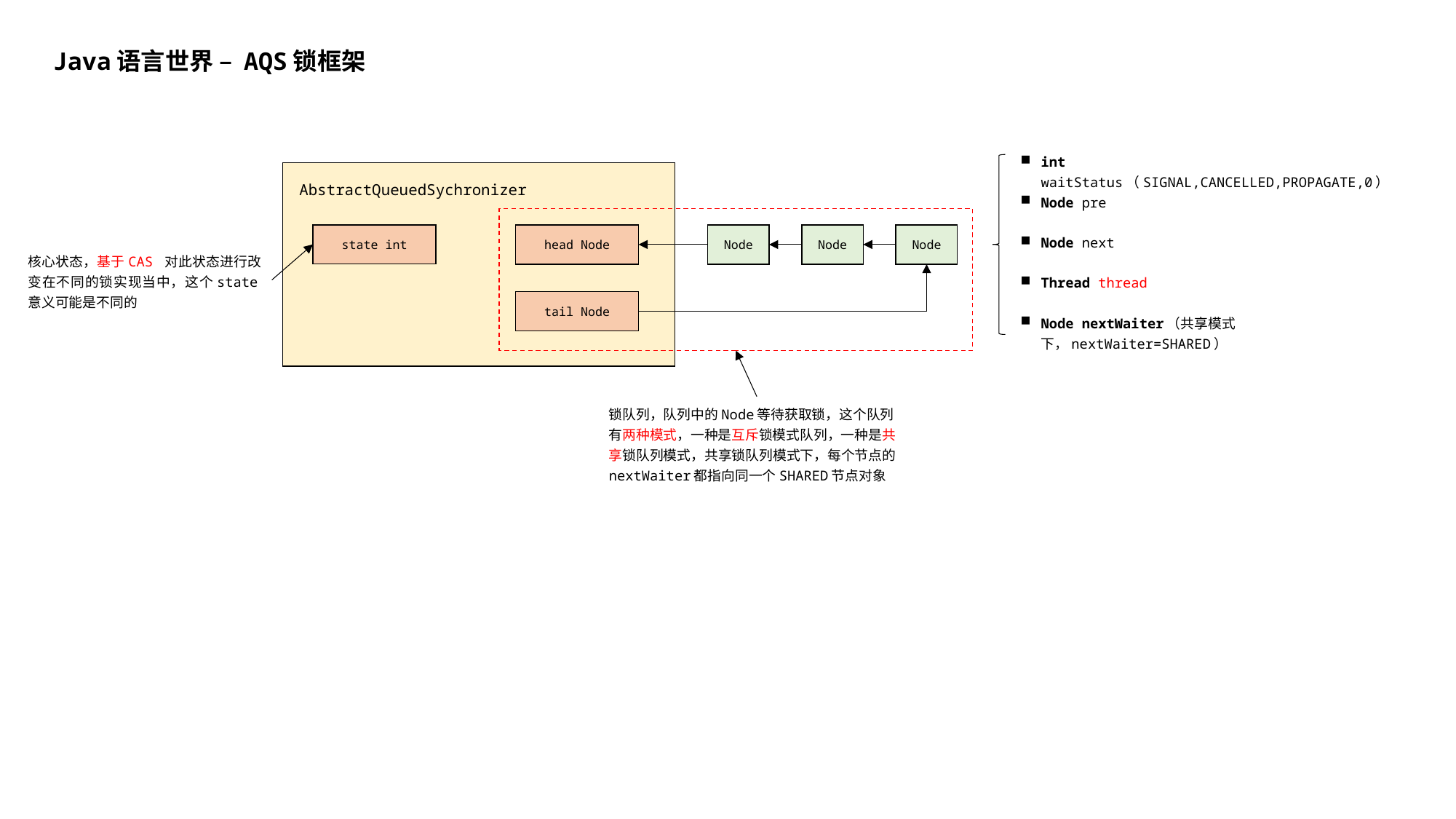

Java语言世界 – AQS锁框架
int waitStatus（SIGNAL,CANCELLED,PROPAGATE,0）

AbstractQueuedSychronizer
Node pre

Node next
state int
head Node
Node
Node
Node
核心状态，基于CAS 对此状态进行改变在不同的锁实现当中，这个state意义可能是不同的
Thread thread
tail Node
Node nextWaiter（共享模式下，nextWaiter=SHARED）
锁队列，队列中的Node等待获取锁，这个队列有两种模式，一种是互斥锁模式队列，一种是共享锁队列模式，共享锁队列模式下，每个节点的nextWaiter都指向同一个SHARED节点对象